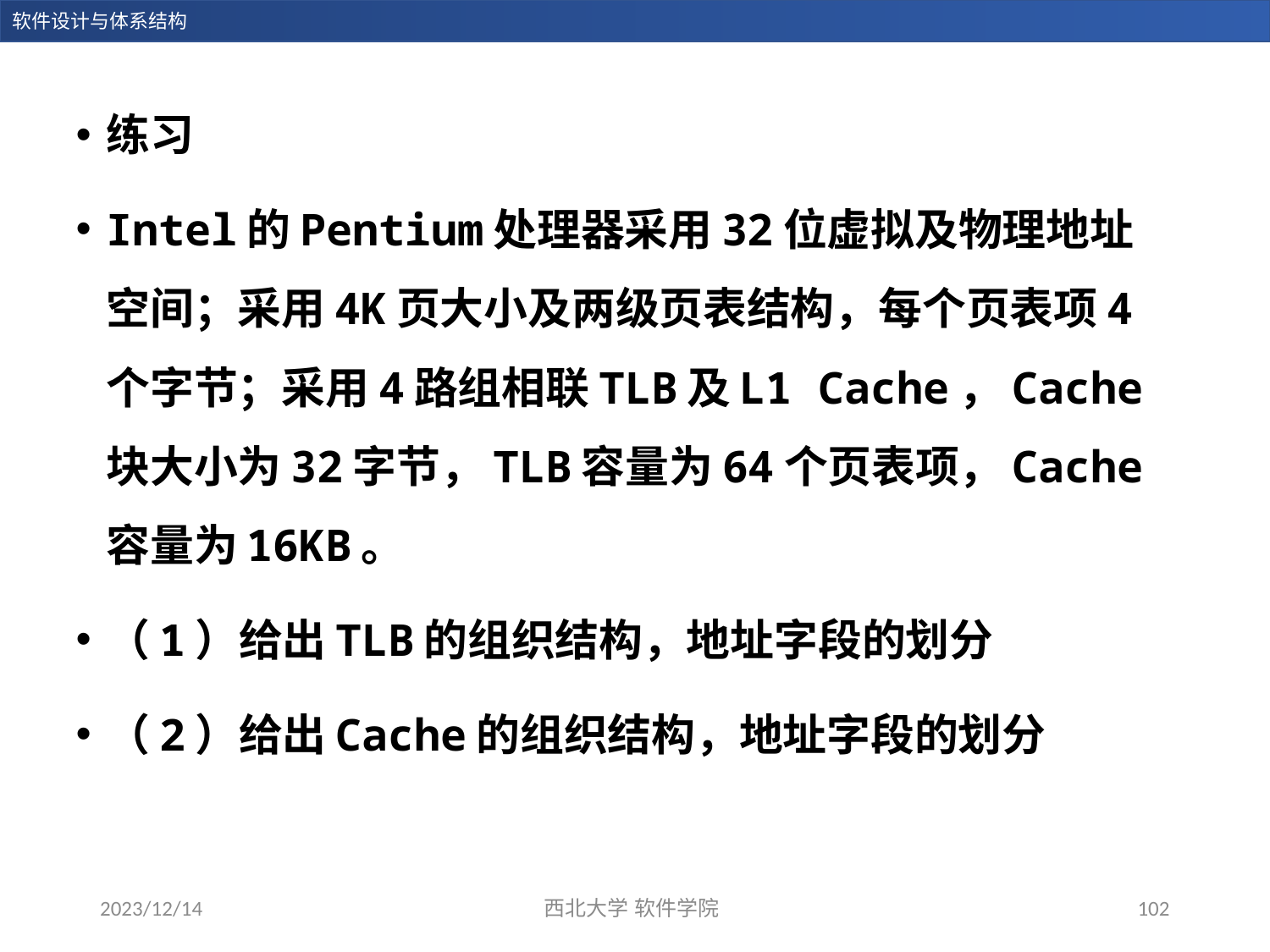

练习
Intel的Pentium处理器采用32位虚拟及物理地址空间；采用4K页大小及两级页表结构，每个页表项4个字节；采用4路组相联TLB及L1 Cache，Cache块大小为32字节，TLB容量为64个页表项，Cache容量为16KB。
（1）给出TLB的组织结构，地址字段的划分
（2）给出Cache的组织结构，地址字段的划分
2023/12/14
西北大学 软件学院
102